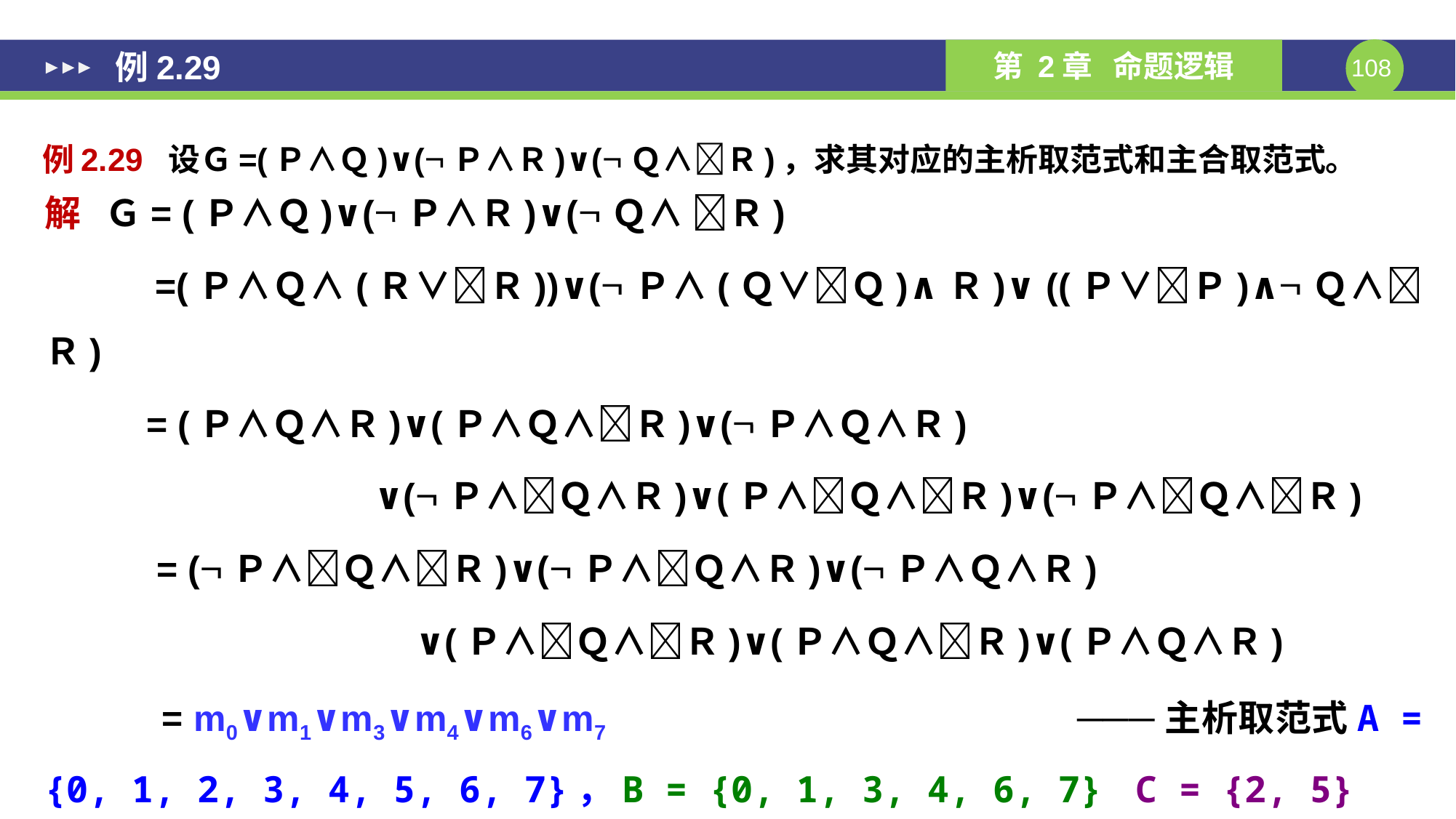

例2.29
例2.29  设Ｇ=(Ｐ∧Ｑ)∨(¬Ｐ∧Ｒ)∨(¬Ｑ∧¬Ｒ)，求其对应的主析取范式和主合取范式。
解   Ｇ= (Ｐ∧Ｑ)∨(¬Ｐ∧Ｒ)∨(¬Ｑ∧ ¬Ｒ)
          =(Ｐ∧Ｑ∧(Ｒ∨¬Ｒ))∨(¬Ｐ∧(Ｑ∨¬Ｑ)∧Ｒ)∨ ((Ｐ∨¬Ｐ)∧¬Ｑ∧¬Ｒ)
          = (Ｐ∧Ｑ∧Ｒ)∨(Ｐ∧Ｑ∧¬Ｒ)∨(¬Ｐ∧Ｑ∧Ｒ)
                           ∨(¬Ｐ∧¬Ｑ∧Ｒ)∨(Ｐ∧¬Ｑ∧¬Ｒ)∨(¬Ｐ∧¬Ｑ∧¬Ｒ)
           = (¬Ｐ∧¬Ｑ∧¬Ｒ)∨(¬Ｐ∧¬Ｑ∧Ｒ)∨(¬Ｐ∧Ｑ∧Ｒ)
		                 ∨(Ｐ∧¬Ｑ∧¬Ｒ)∨(Ｐ∧Ｑ∧¬Ｒ)∨(Ｐ∧Ｑ∧Ｒ)
           = m0∨m1∨m3∨m4∨m6∨m7  	                                   ───主析取范式A = {0, 1, 2, 3, 4, 5, 6, 7}，B = {0, 1, 3, 4, 6, 7}	C = {2, 5}
G = M2∧M5 = (P∨¬Q∨R)∧(¬P∨Q∨¬R)	                     ──主合取范式